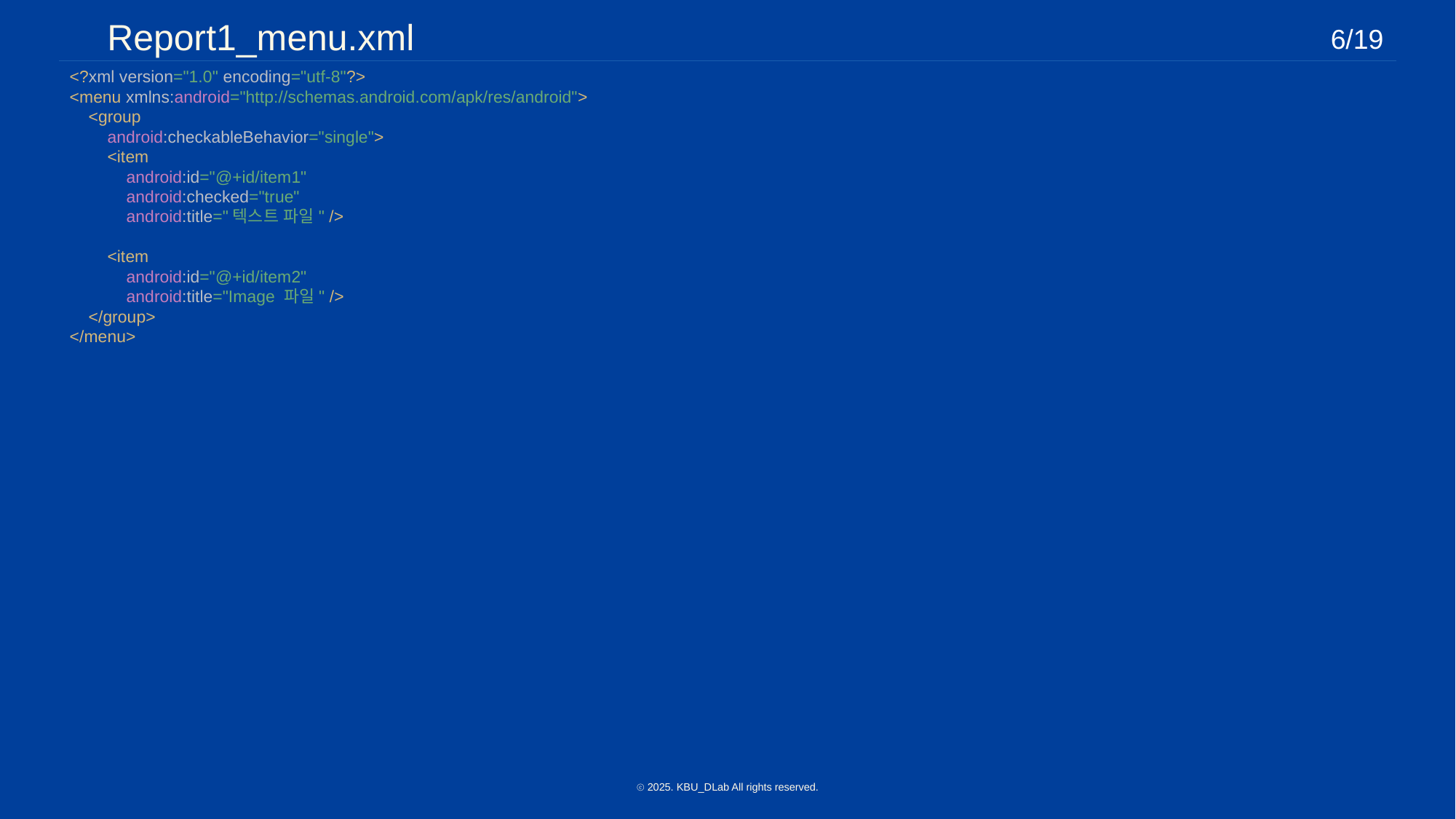

Report1_menu.xml
6/19
<?xml version="1.0" encoding="utf-8"?>
<menu xmlns:android="http://schemas.android.com/apk/res/android">
    <group
        android:checkableBehavior="single">
        <item
            android:id="@+id/item1"
            android:checked="true"
            android:title="텍스트 파일" />
        <item
            android:id="@+id/item2"
            android:title="Image 파일" />
    </group>
</menu>